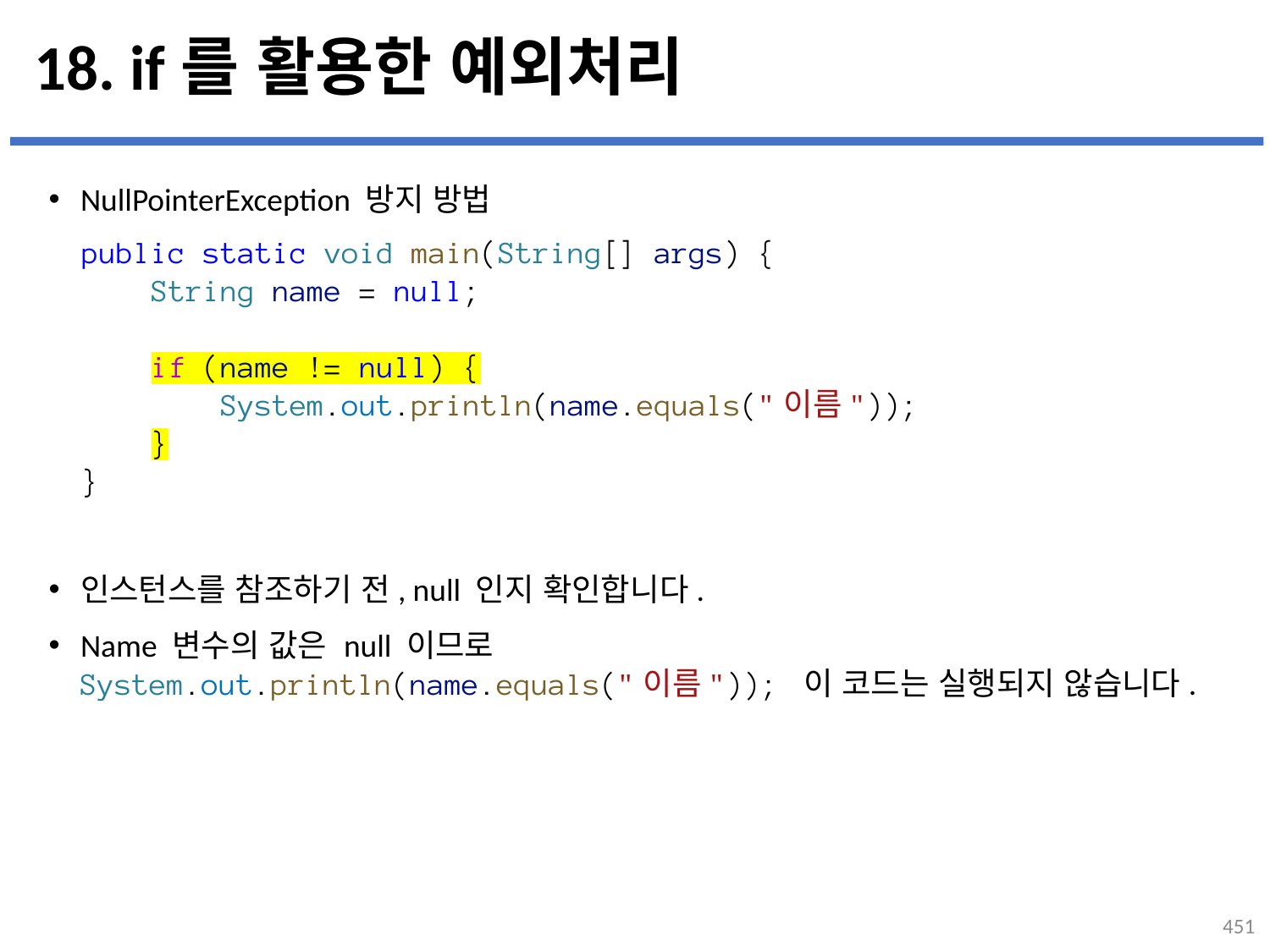

# 18. if를 활용한 예외처리
NullPointerException 방지 방법

인스턴스를 참조하기 전, null 인지 확인합니다.
Name 변수의 값은 null 이므로
System.out.println(name.equals("이름")); 이 코드는 실행되지 않습니다.
public static void main(String[] args) {
    String name = null;
    if (name != null) {
        System.out.println(name.equals("이름"));
    }
}
451